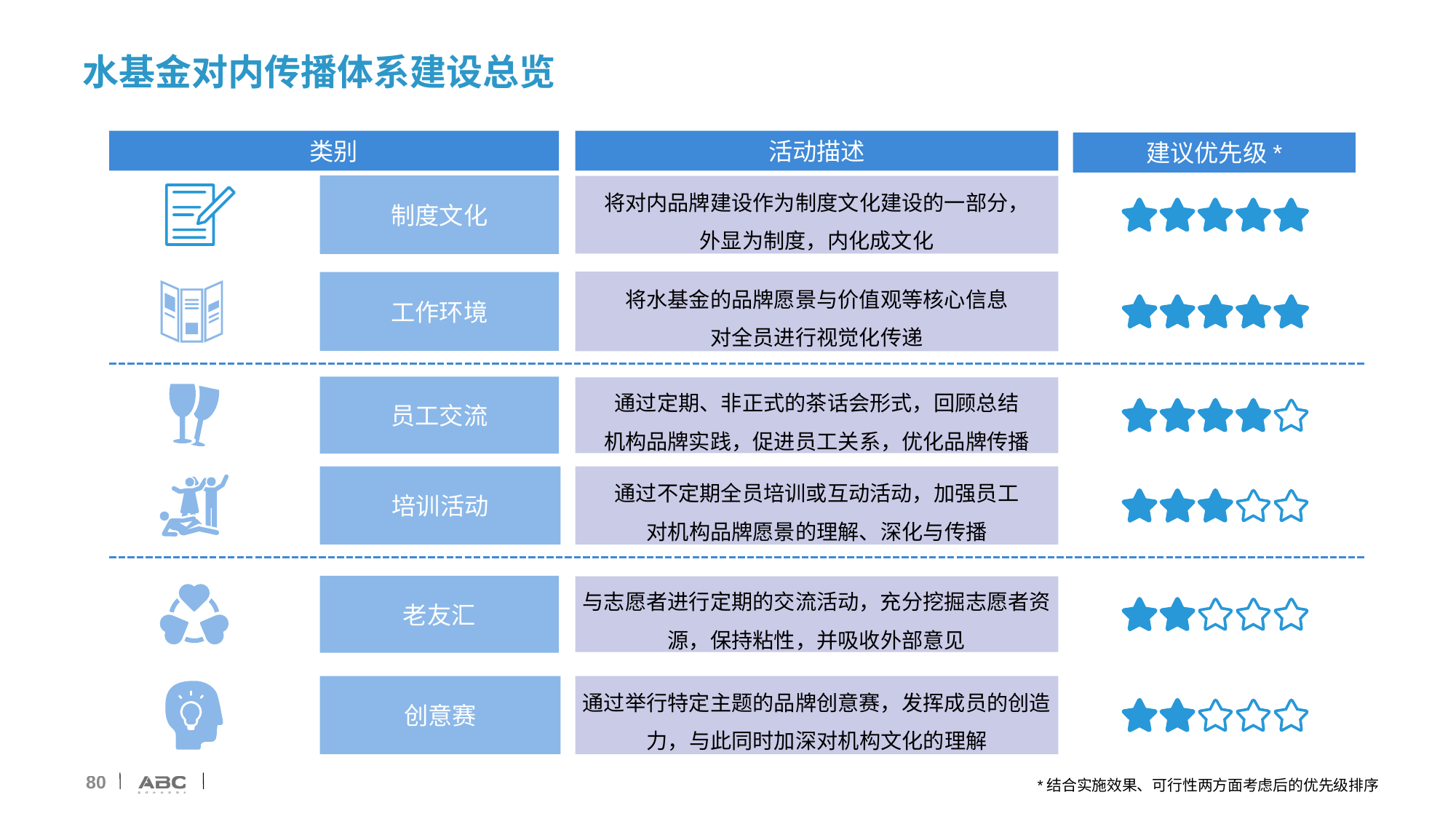

水基金对内传播体系建设总览
类别
活动描述
建议优先级*
将对内品牌建设作为制度文化建设的一部分，
外显为制度，内化成文化

制度文化

将水基金的品牌愿景与价值观等核心信息
对全员进行视觉化传递

工作环境

员工交流

通过定期、非正式的茶话会形式，回顾总结
机构品牌实践，促进员工关系，优化品牌传播

培训活动

通过不定期全员培训或互动活动，加强员工
对机构品牌愿景的理解、深化与传播

与志愿者进行定期的交流活动，充分挖掘志愿者资源，保持粘性，并吸收外部意见

老友汇

通过举行特定主题的品牌创意赛，发挥成员的创造力，与此同时加深对机构文化的理解

创意赛

80
*结合实施效果、可行性两方面考虑后的优先级排序